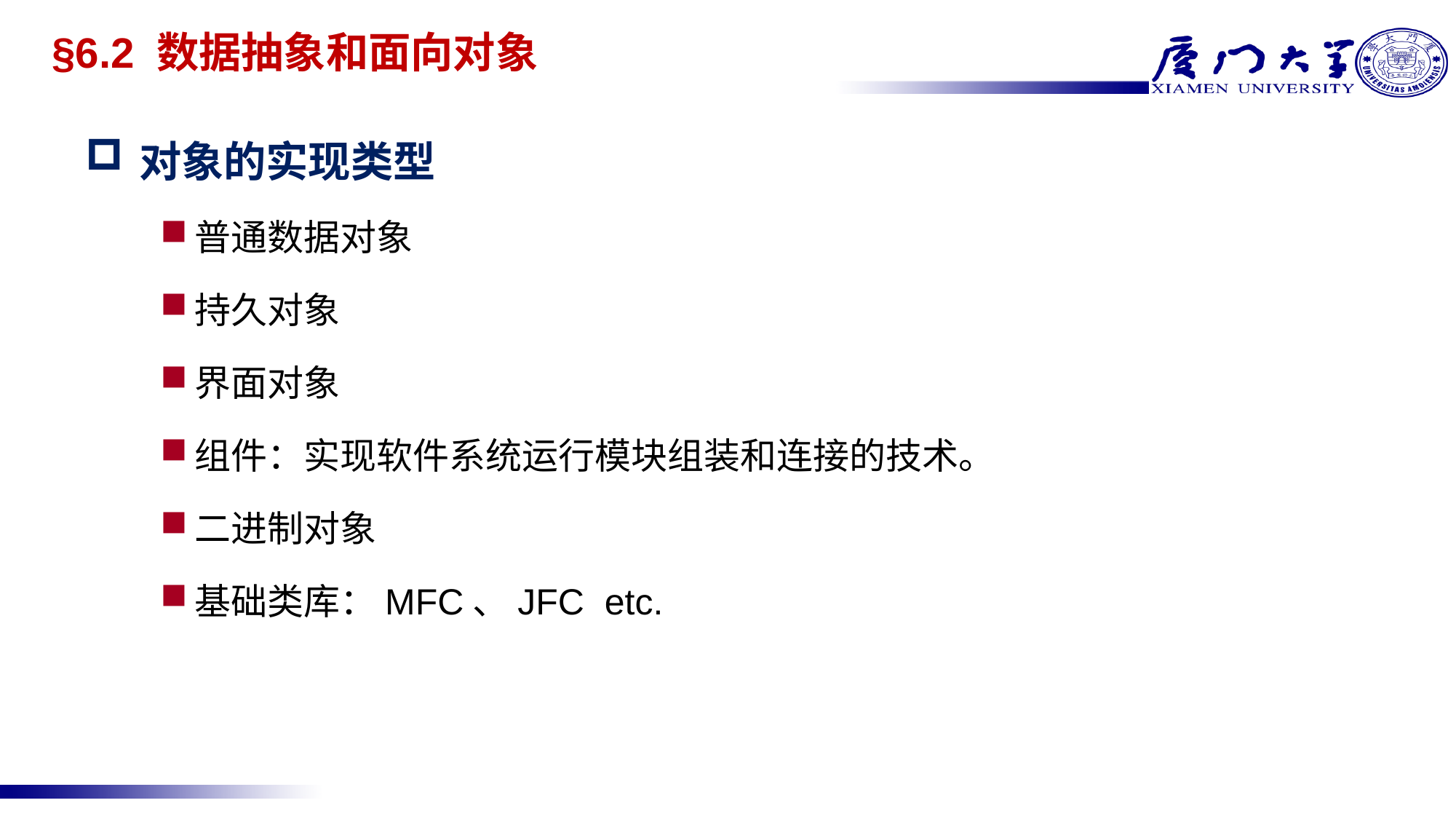

# §6.2 数据抽象和面向对象
对象的实现类型
普通数据对象
持久对象
界面对象
组件：实现软件系统运行模块组装和连接的技术。
二进制对象
基础类库：MFC、JFC  etc.